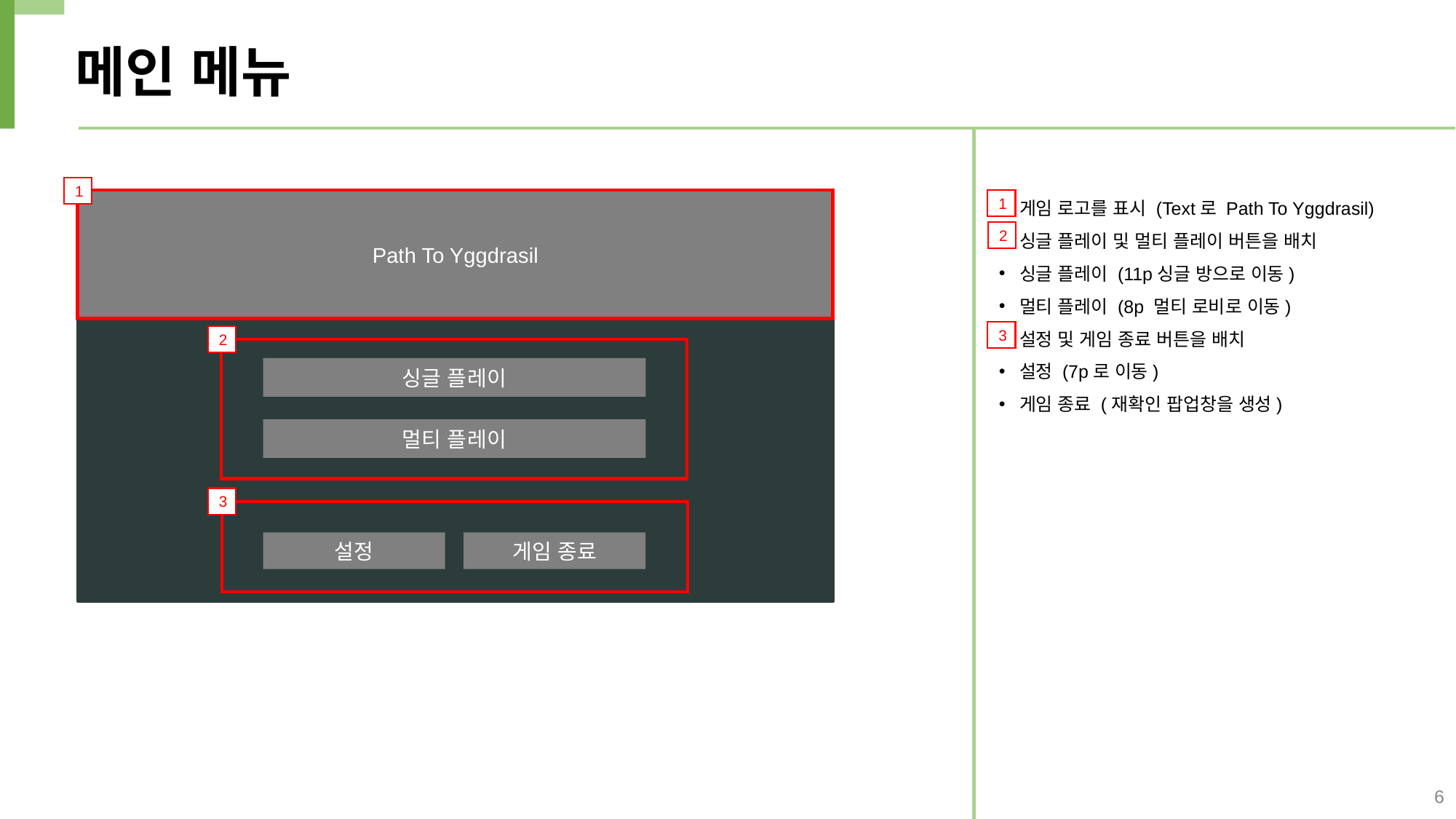

메인 메뉴
1
게임 로고를 표시 (Text로 Path To Yggdrasil)
싱글 플레이 및 멀티 플레이 버튼을 배치
싱글 플레이 (11p싱글 방으로 이동)
멀티 플레이 (8p 멀티 로비로 이동)
설정 및 게임 종료 버튼을 배치
설정 (7p로 이동)
게임 종료 (재확인 팝업창을 생성)
Path To Yggdrasil

1

2
3
2

싱글 플레이
멀티 플레이
3

설정
게임 종료
6